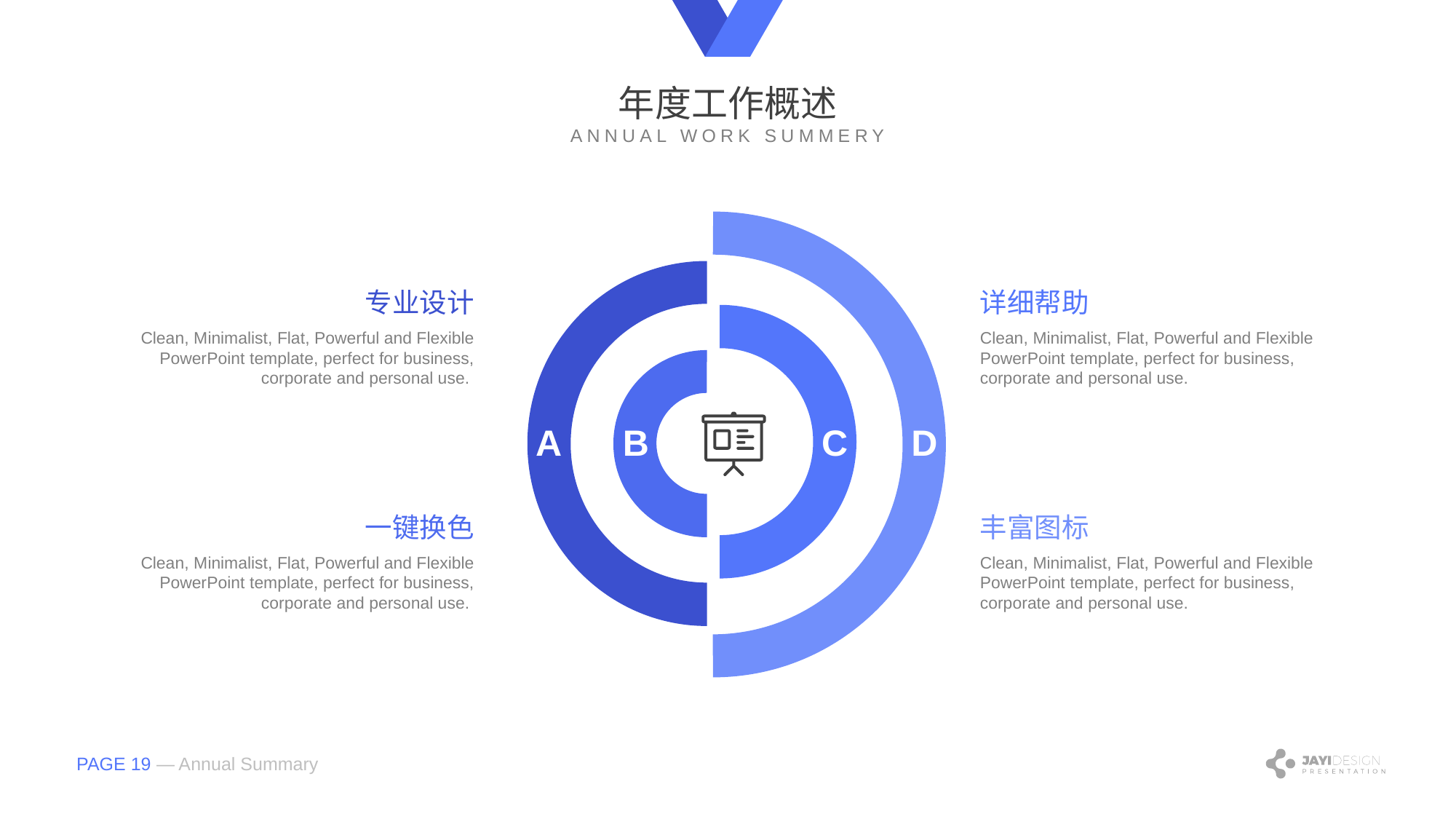

年度工作概述
ANNUAL WORK SUMMERY

A

B

C
D
e7d195523061f1c0cef09ac28eaae964ec9988a5cce77c8b8C1E4685C6E6B40CD7615480512384A61EE159C6FE0045D14B61E85D0A95589D558B81FFC809322ACC20DC2254D928200A3EA0841B8B1814961BE795024DFDEF45878460D5EEC04B3DB4C246007153409DEDE37CA726A66AF19B77CE744E11CADCFB09B3408DEC1F688348922E38CCEE
详细帮助
Clean, Minimalist, Flat, Powerful and Flexible PowerPoint template, perfect for business, corporate and personal use.
专业设计
Clean, Minimalist, Flat, Powerful and Flexible PowerPoint template, perfect for business, corporate and personal use.
丰富图标
Clean, Minimalist, Flat, Powerful and Flexible PowerPoint template, perfect for business, corporate and personal use.
一键换色
Clean, Minimalist, Flat, Powerful and Flexible PowerPoint template, perfect for business, corporate and personal use.